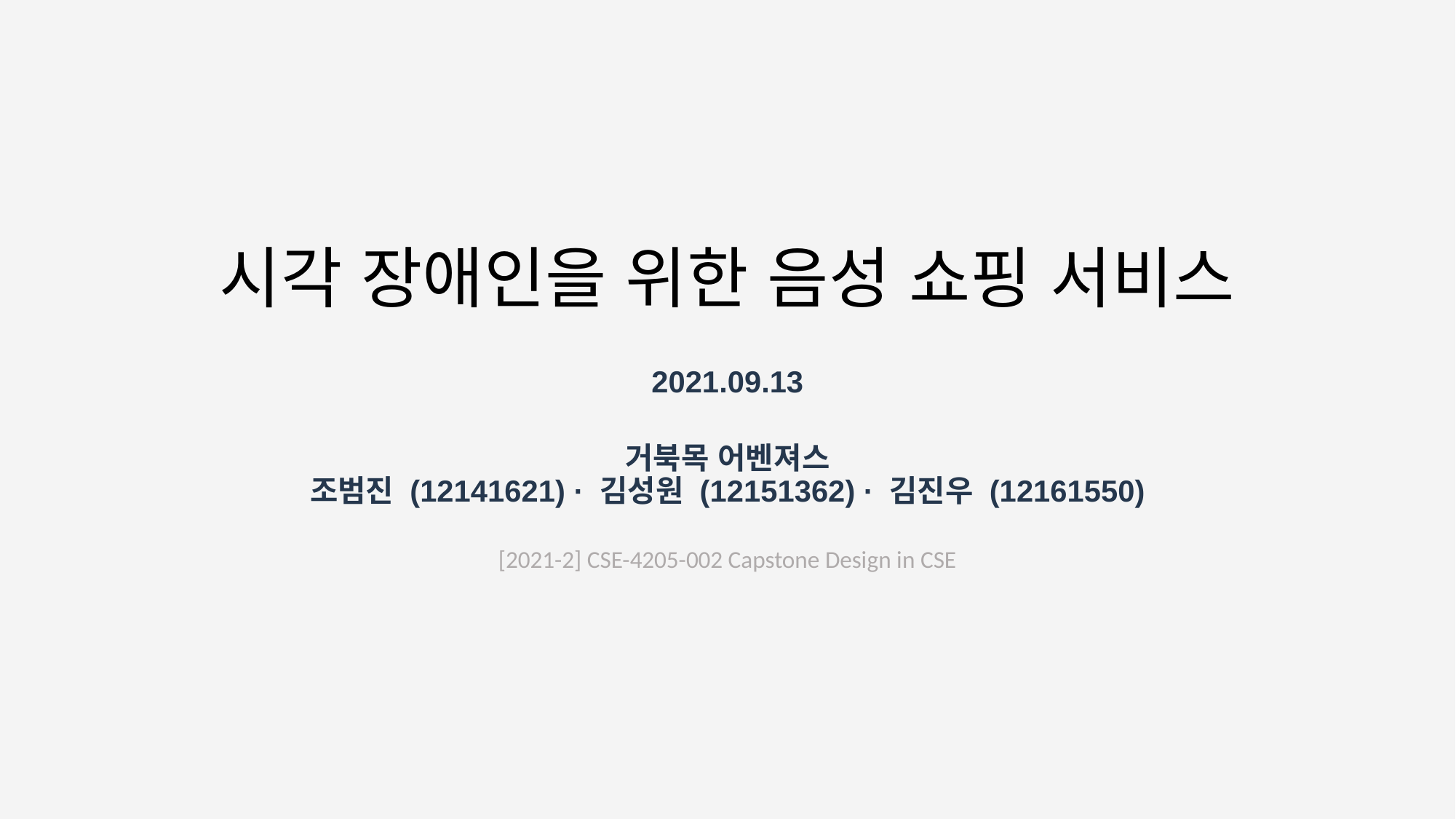

# 시각 장애인을 위한 음성 쇼핑 서비스
2021.09.13
거북목 어벤져스
조범진 (12141621) · 김성원 (12151362) · 김진우 (12161550)
[2021-2] CSE-4205-002 Capstone Design in CSE